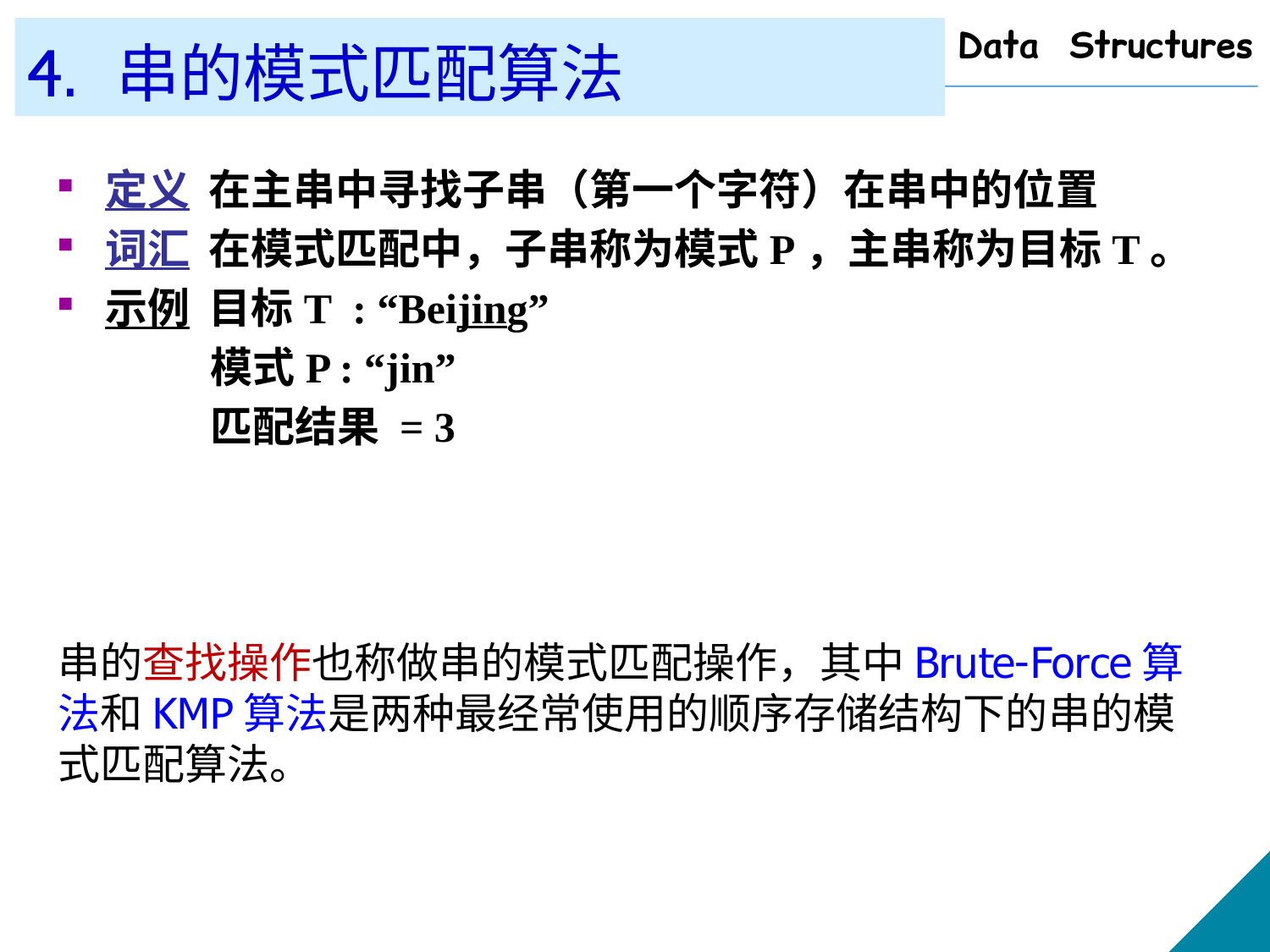

# 4. 串的模式匹配算法
定义  在主串中寻找子串（第一个字符）在串中的位置
词汇  在模式匹配中，子串称为模式P，主串称为目标T。
示例  目标T  : “Beijing”
               模式P : “jin”
               匹配结果 = 3

串的查找操作也称做串的模式匹配操作，其中Brute-Force算法和KMP算法是两种最经常使用的顺序存储结构下的串的模式匹配算法。